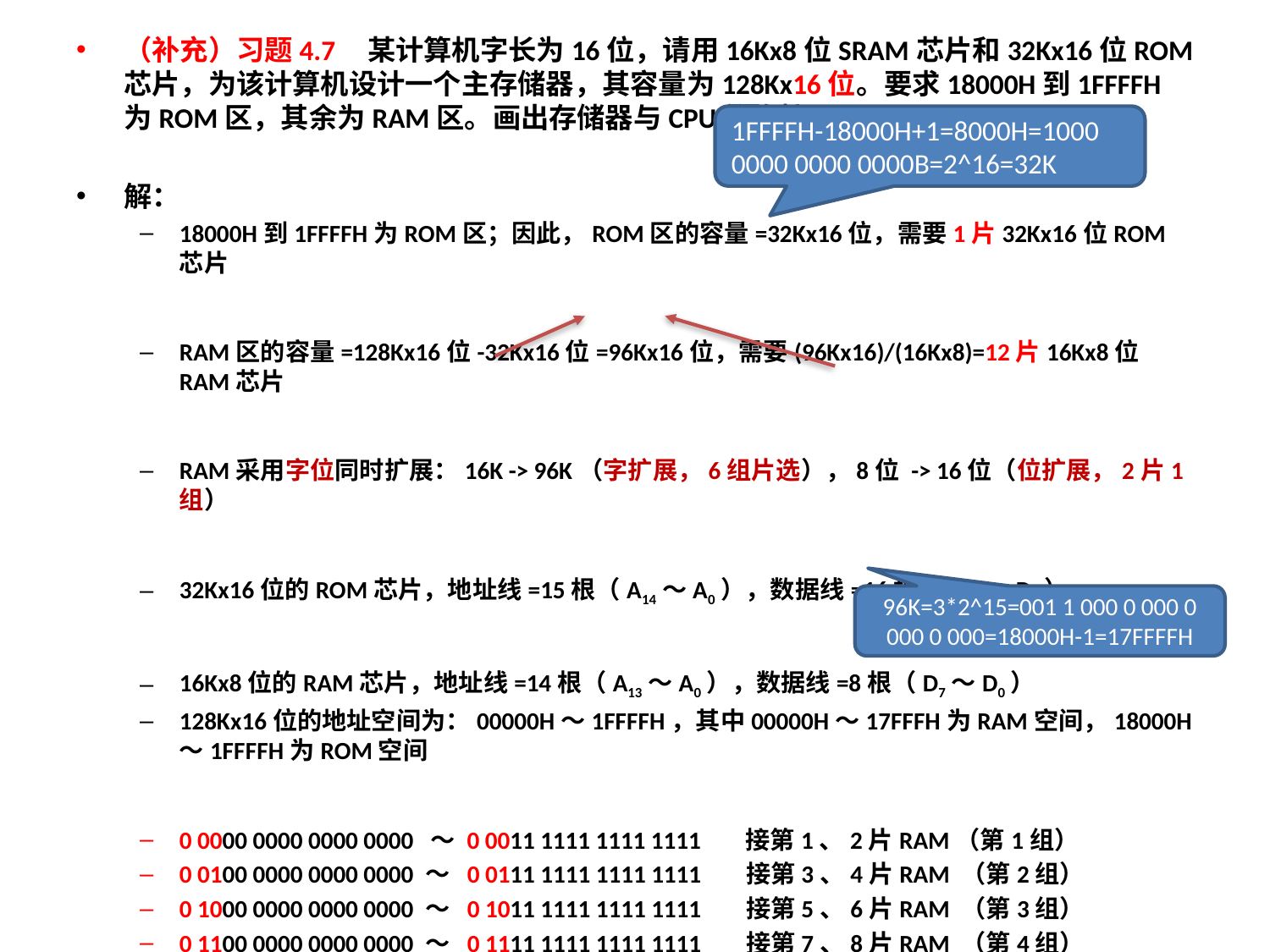

（补充）习题4.7    某计算机字长为16位，请用16Kx8位SRAM芯片和32Kx16位ROM芯片，为该计算机设计一个主存储器，其容量为128Kx16位。要求18000H到1FFFFH为ROM区，其余为RAM区。画出存储器与CPU的连接。

解：
18000H到1FFFFH为ROM区；因此，ROM区的容量=32Kx16位，需要1片32Kx16位ROM芯片

RAM区的容量=128Kx16位-32Kx16位=96Kx16位，需要(96Kx16)/(16Kx8)=12片16Kx8位RAM芯片

RAM采用字位同时扩展：16K -> 96K（字扩展，6组片选），8位 -> 16位（位扩展，2片1组）

32Kx16位的ROM芯片，地址线=15根（A14～A0），数据线=16根（D15～D0）

16Kx8位的RAM芯片，地址线=14根（A13～A0），数据线=8根（D7～D0）
128Kx16位的地址空间为：00000H～1FFFFH，其中00000H～17FFFH为RAM空间，18000H～1FFFFH为ROM空间

0 0000 0000 0000 0000  ～ 0 0011 1111 1111 1111       接第1、2片RAM（第1组）
0 0100 0000 0000 0000 ～  0 0111 1111 1111 1111       接第3、4片RAM （第2组）
0 1000 0000 0000 0000 ～  0 1011 1111 1111 1111       接第5、6片RAM （第3组）
0 1100 0000 0000 0000 ～  0 1111 1111 1111 1111       接第7、8片RAM （第4组）
1 0000 0000 0000 0000 ～  1 0011 1111 1111 1111       接第9、10片RAM （第5组）
1 0100 0000 0000 0000 ～  1 0111 1111 1111 1111       接第11、12片RAM （第6组）
1 1000 0000 0000 0000 ～  1 1111 1111 1111 1111       接1片ROM芯片（32K）
11000 0000 0000 0000~11011 1111 1111 1111
11100 0000 0000 0000~11111 1111 1111 1111

1FFFFH-18000H+1=8000H=1000 0000 0000 0000B=2^16=32K
96K=3*2^15=001 1 000 0 000 0 000 0 000=18000H-1=17FFFFH